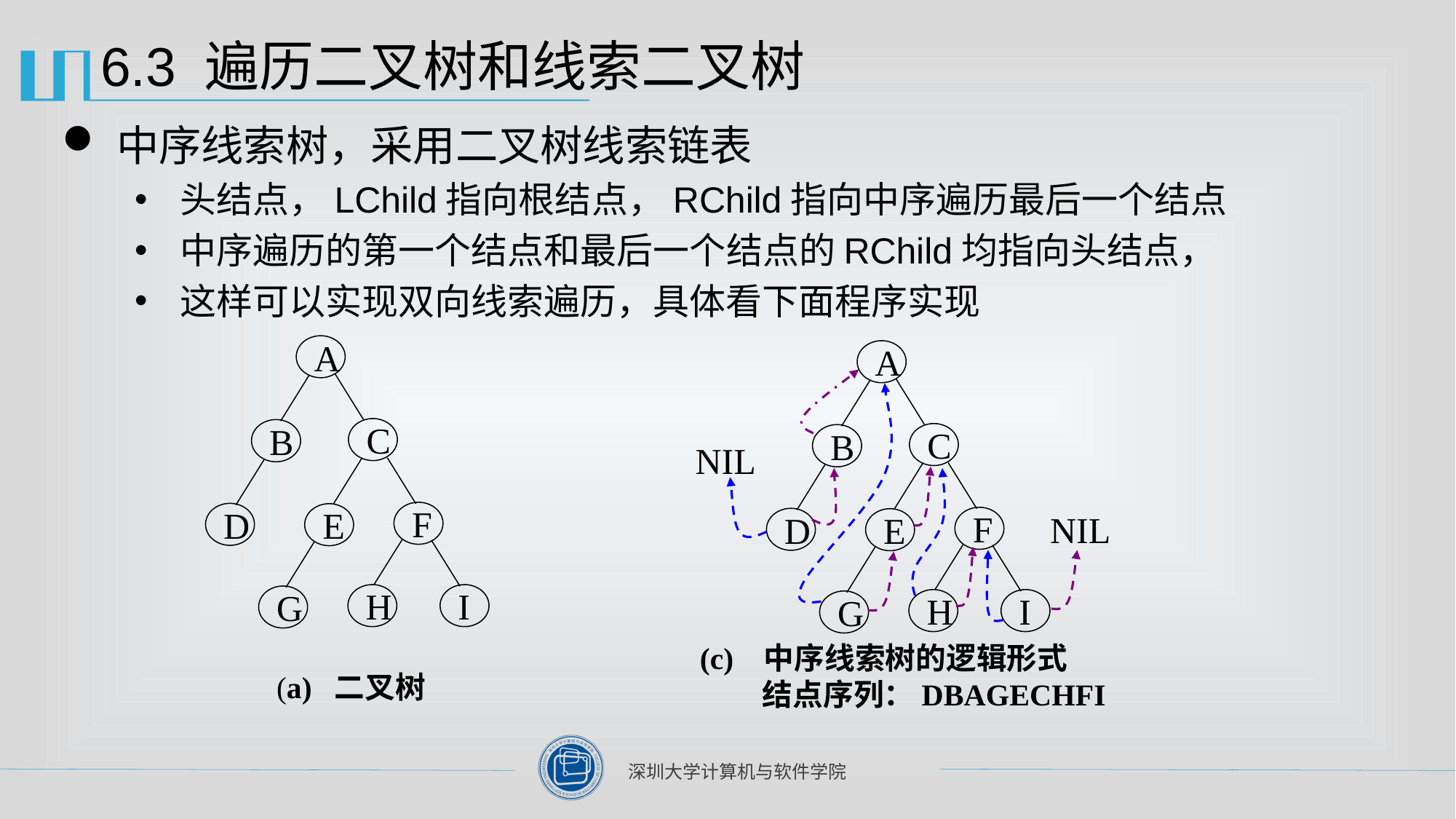

# 6.3 遍历二叉树和线索二叉树
中序线索树，采用二叉树线索链表
头结点，LChild指向根结点，RChild指向中序遍历最后一个结点
中序遍历的第一个结点和最后一个结点的RChild均指向头结点，
这样可以实现双向线索遍历，具体看下面程序实现

A

C
B

F
D
E

H
I
G
(a)  二叉树
A

C
B

F
D
E

H
I
G

NIL

NIL

(c)   中序线索树的逻辑形式
        结点序列：DBAGECHFI
64